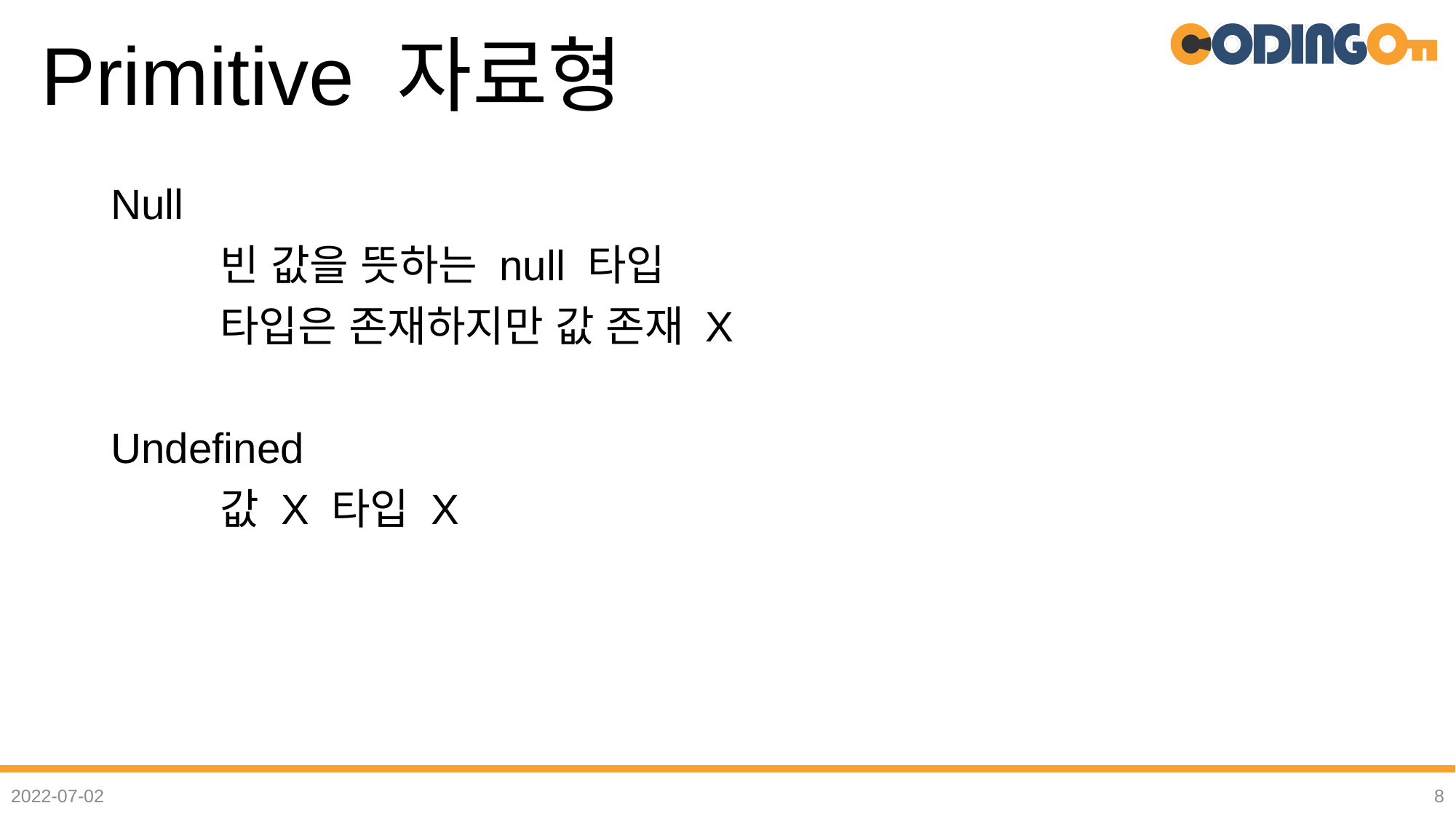

# Primitive 자료형
Null
	빈 값을 뜻하는 null 타입
	타입은 존재하지만 값 존재 X

Undefined
	값 X 타입 X
2022-07-02
8